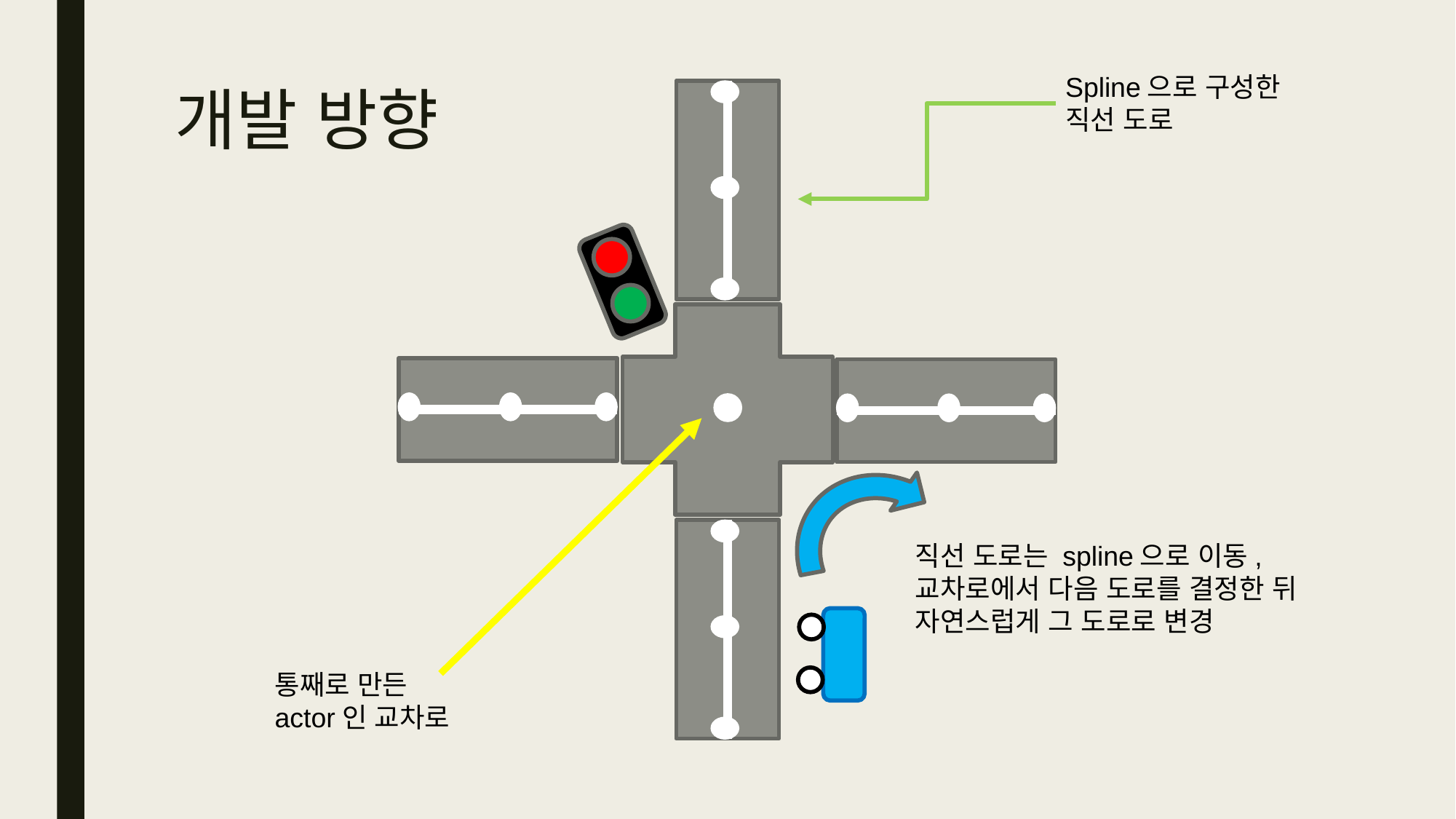

Spline으로 구성한
직선 도로

# 개발 방향

직선 도로는 spline으로 이동,
교차로에서 다음 도로를 결정한 뒤
자연스럽게 그 도로로 변경

통째로 만든 actor인 교차로